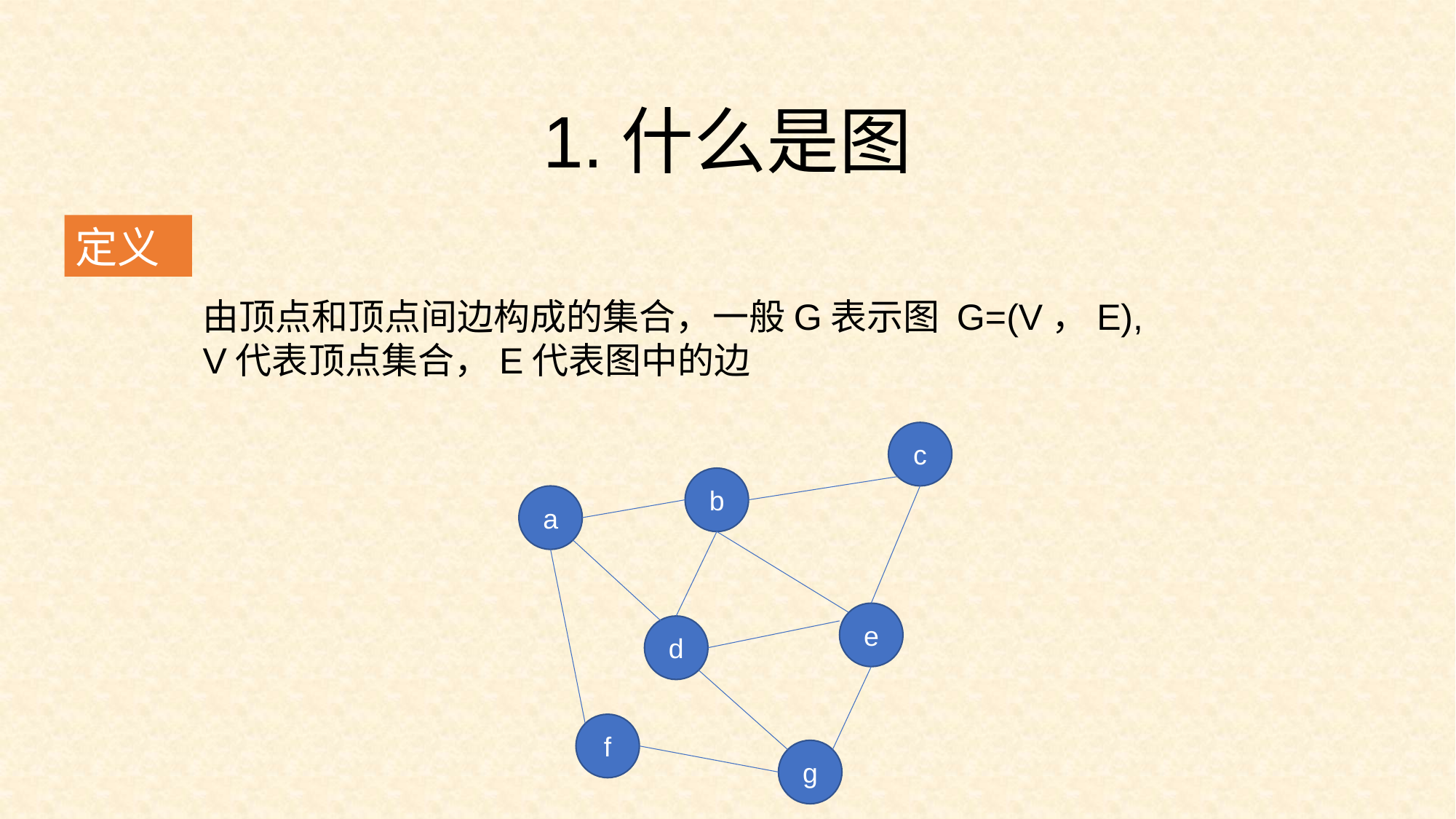

1.什么是图
定义
由顶点和顶点间边构成的集合，一般G表示图 G=(V，E), V代表顶点集合，E代表图中的边
c
b
a
e
d
f
g